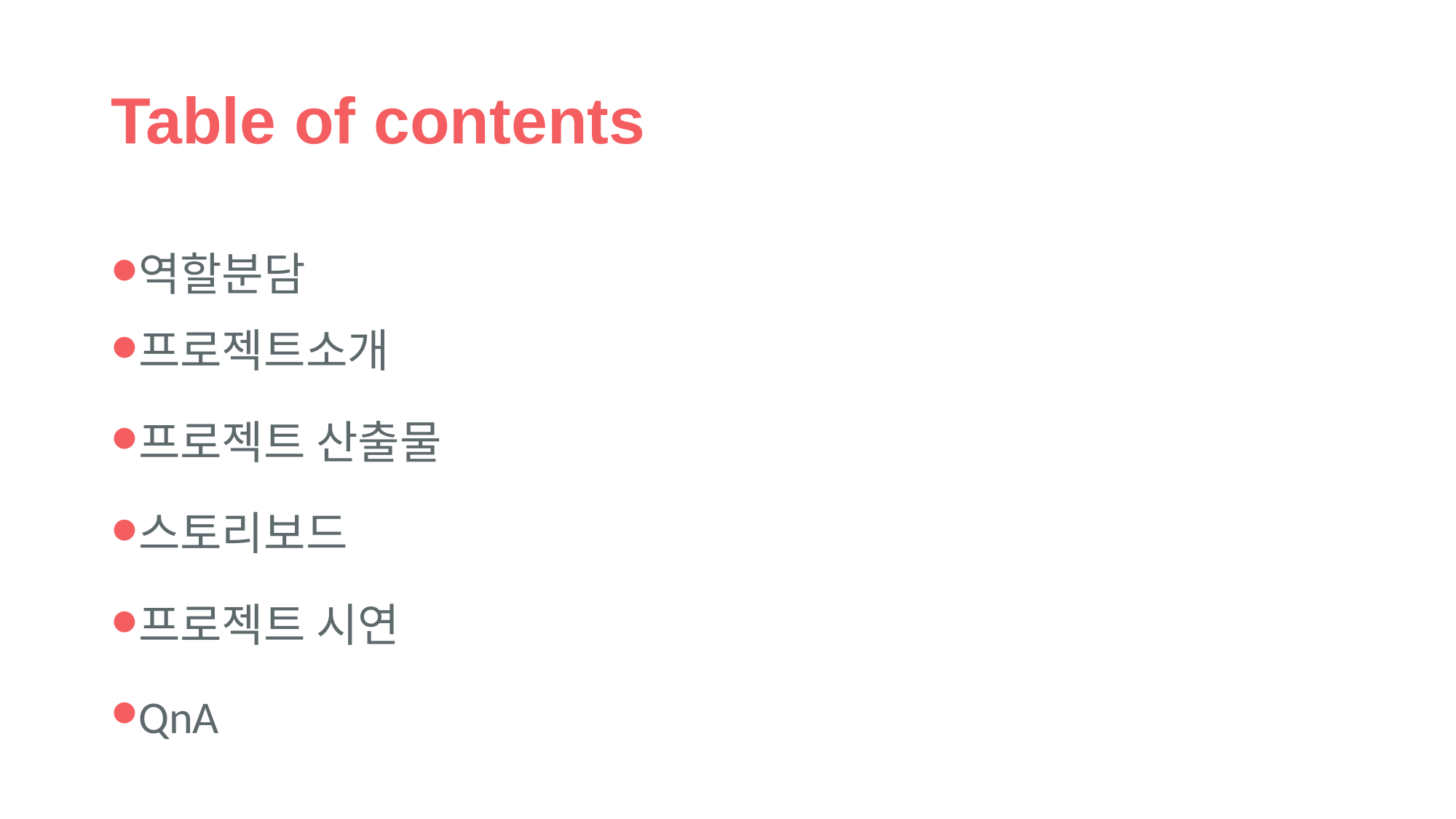

# Table of contents
역할분담
프로젝트소개
프로젝트 산출물
스토리보드
프로젝트 시연
QnA